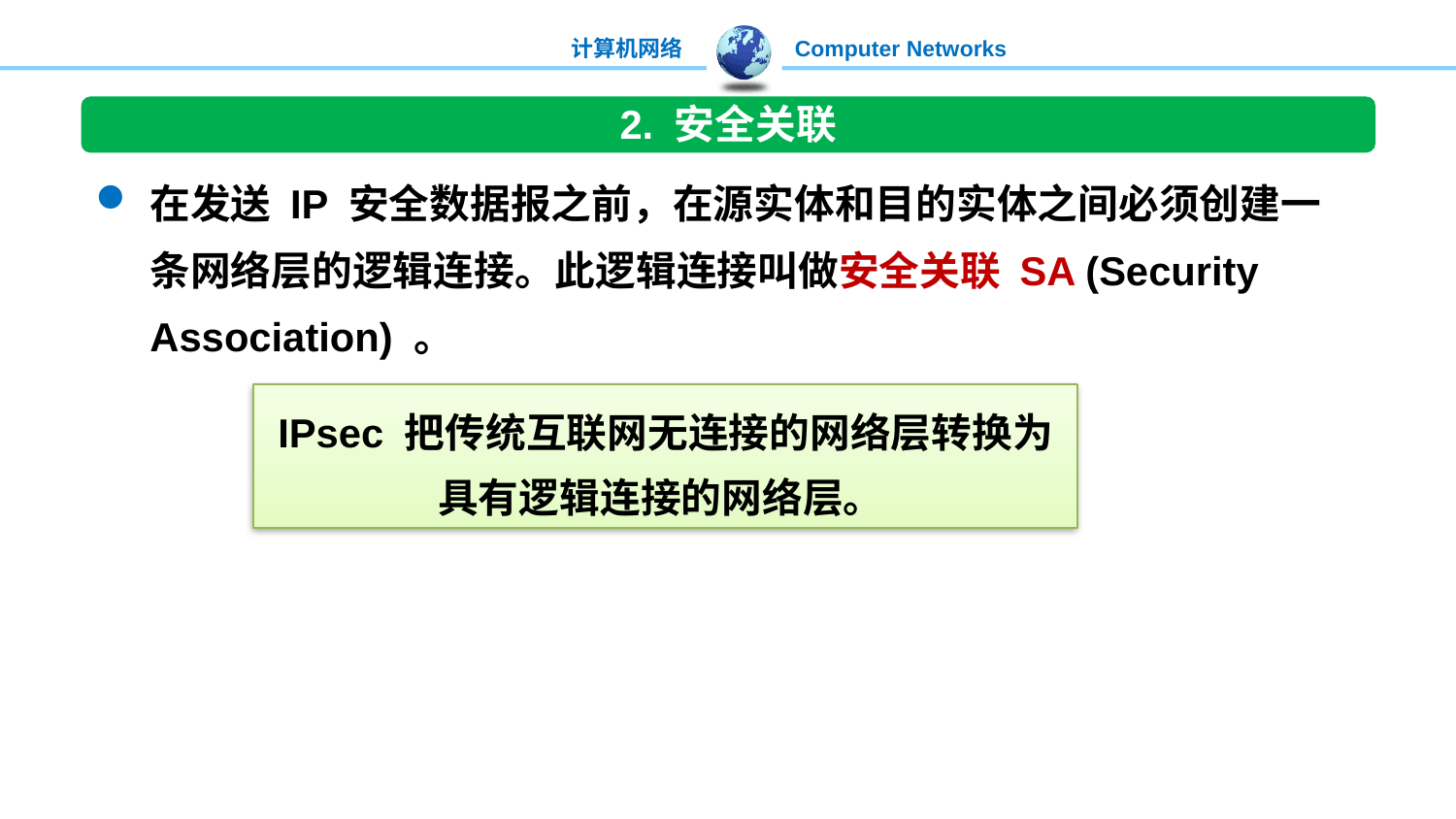

2. 安全关联

在发送 IP 安全数据报之前，在源实体和目的实体之间必须创建一条网络层的逻辑连接。此逻辑连接叫做安全关联 SA (Security Association) 。
IPsec 把传统互联网无连接的网络层转换为具有逻辑连接的网络层。